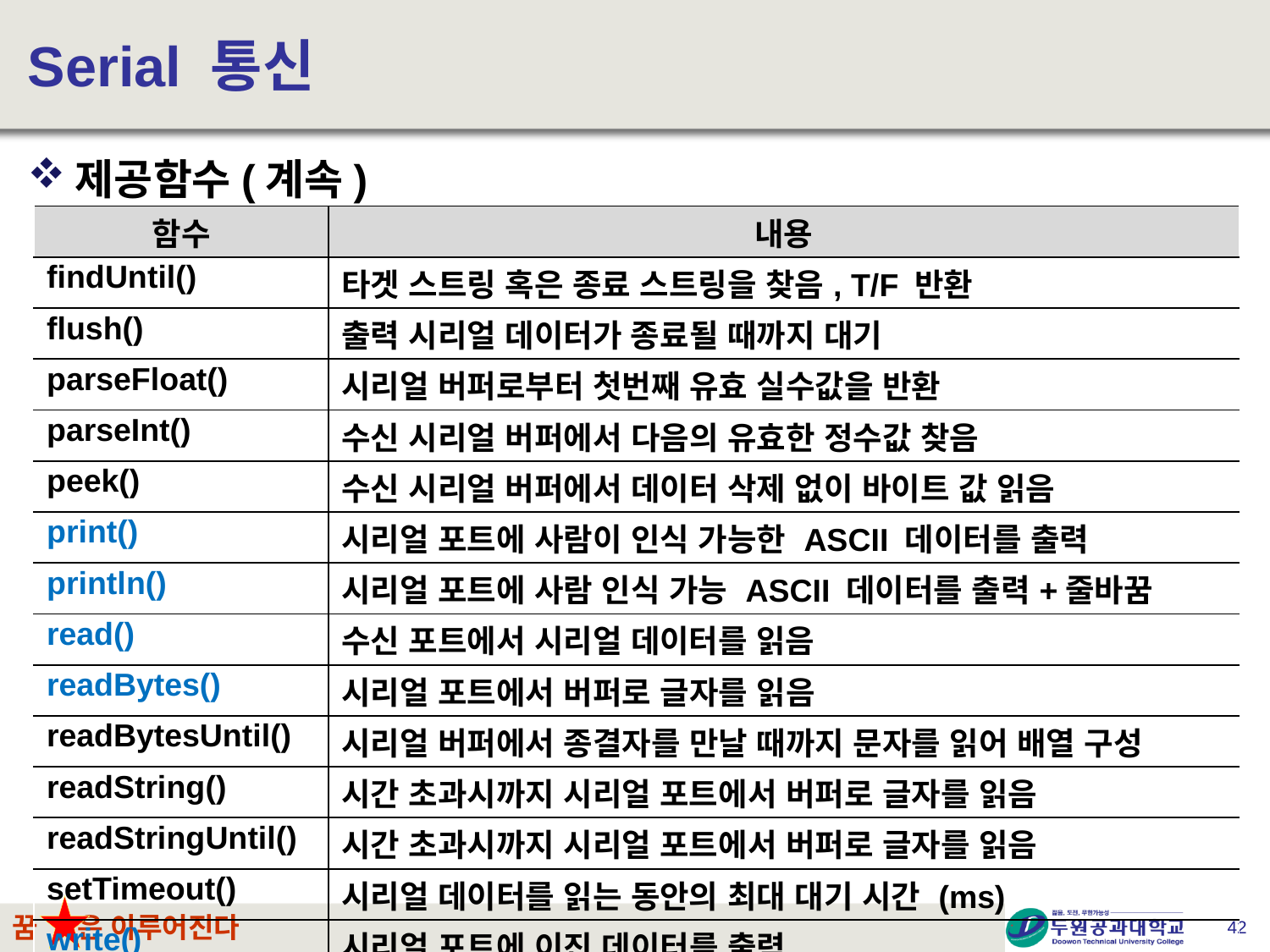

# Serial 통신
제공함수(계속)
| 함수 | 내용 |
| --- | --- |
| findUntil() | 타겟 스트링 혹은 종료 스트링을 찾음, T/F 반환 |
| flush() | 출력 시리얼 데이터가 종료될 때까지 대기 |
| parseFloat() | 시리얼 버퍼로부터 첫번째 유효 실수값을 반환 |
| parseInt() | 수신 시리얼 버퍼에서 다음의 유효한 정수값 찾음 |
| peek() | 수신 시리얼 버퍼에서 데이터 삭제 없이 바이트 값 읽음 |
| print() | 시리얼 포트에 사람이 인식 가능한 ASCII 데이터를 출력 |
| println() | 시리얼 포트에 사람 인식 가능 ASCII 데이터를 출력+줄바꿈 |
| read() | 수신 포트에서 시리얼 데이터를 읽음 |
| readBytes() | 시리얼 포트에서 버퍼로 글자를 읽음 |
| readBytesUntil() | 시리얼 버퍼에서 종결자를 만날 때까지 문자를 읽어 배열 구성 |
| readString() | 시간 초과시까지 시리얼 포트에서 버퍼로 글자를 읽음 |
| readStringUntil() | 시간 초과시까지 시리얼 포트에서 버퍼로 글자를 읽음 |
| setTimeout() | 시리얼 데이터를 읽는 동안의 최대 대기 시간 (ms) |
| write() | 시리얼 포트에 이진 데이터를 출력 |
| serialEvent() | 데이터가 유효할 때 호출 |
42